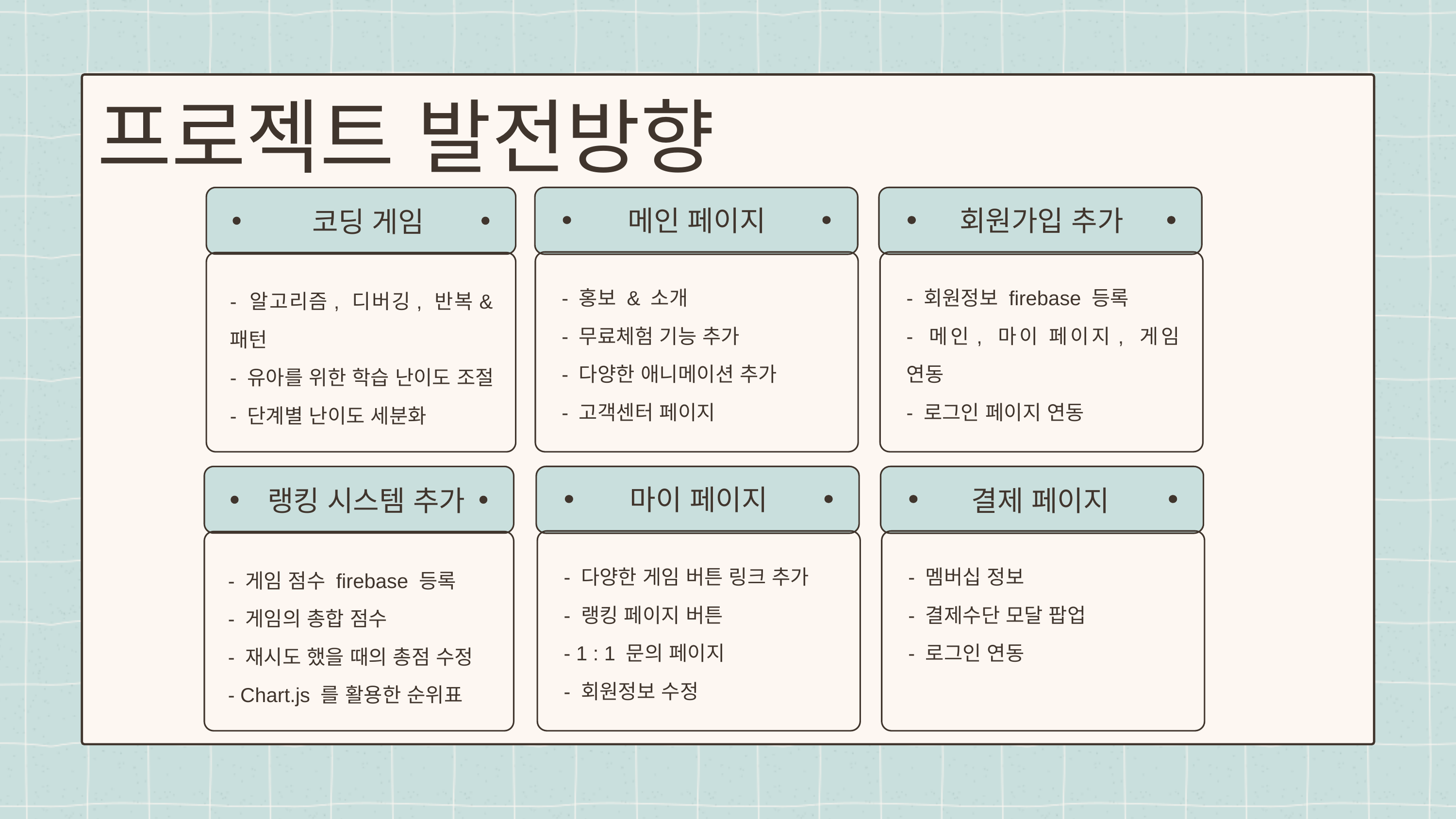

프로젝트 발전방향

메인 페이지

- 홍보 & 소개
- 무료체험 기능 추가
- 다양한 애니메이션 추가
- 고객센터 페이지

회원가입 추가

- 회원정보 firebase 등록
- 메인, 마이 페이지, 게임 연동
- 로그인 페이지 연동

 코딩 게임

- 알고리즘, 디버깅, 반복&패턴
- 유아를 위한 학습 난이도 조절
- 단계별 난이도 세분화

마이 페이지

- 다양한 게임 버튼 링크 추가
- 랭킹 페이지 버튼
- 1 : 1 문의 페이지
- 회원정보 수정

- 멤버십 정보
- 결제수단 모달 팝업
- 로그인 연동

 랭킹 시스템 추가

- 게임 점수 firebase 등록
- 게임의 총합 점수
- 재시도 했을 때의 총점 수정
- Chart.js 를 활용한 순위표
결제 페이지